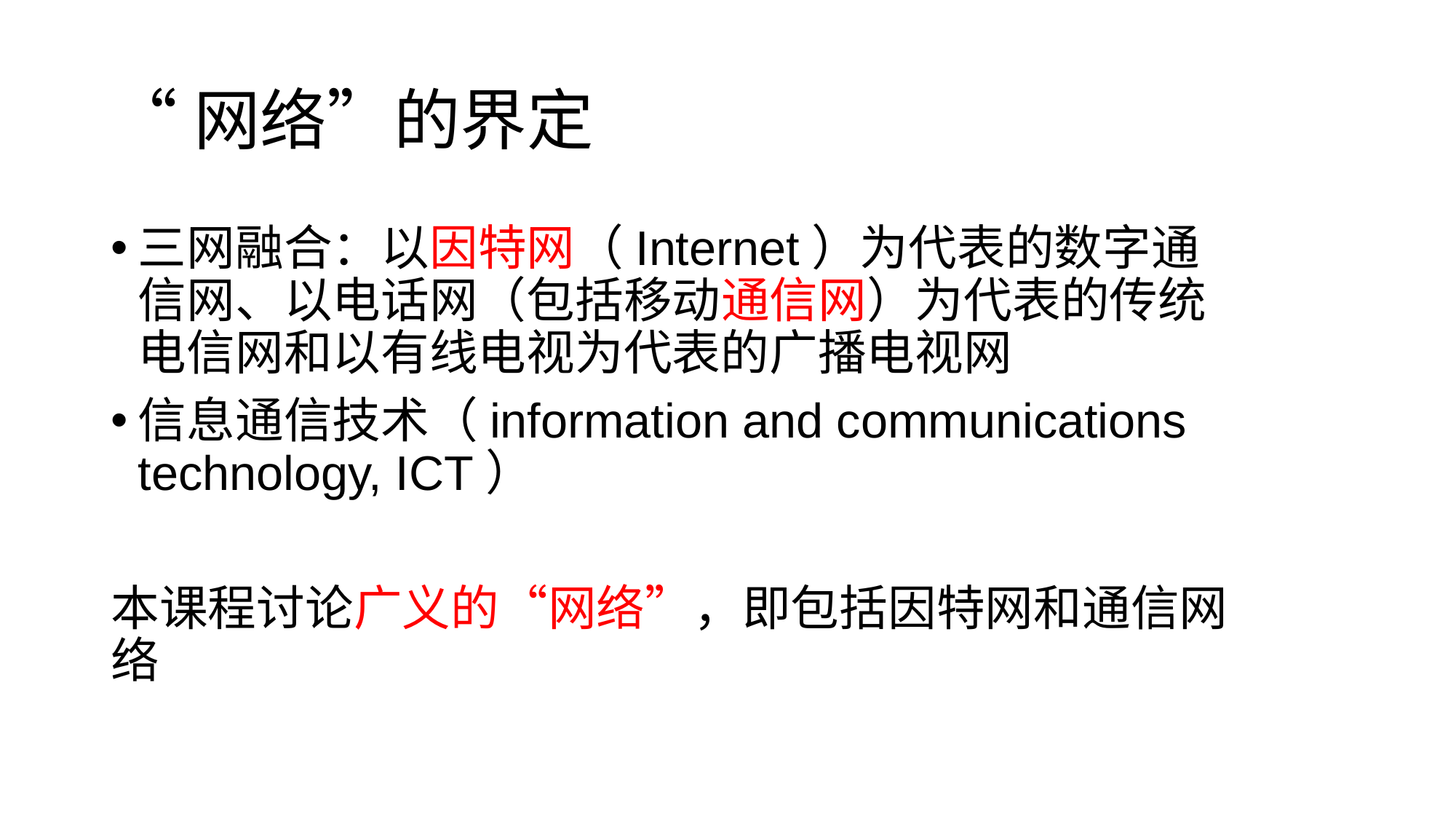

# “网络”的界定
三网融合：以因特网（Internet）为代表的数字通信网、以电话网（包括移动通信网）为代表的传统电信网和以有线电视为代表的广播电视网
信息通信技术（information and communications technology, ICT）

本课程讨论广义的“网络”，即包括因特网和通信网络